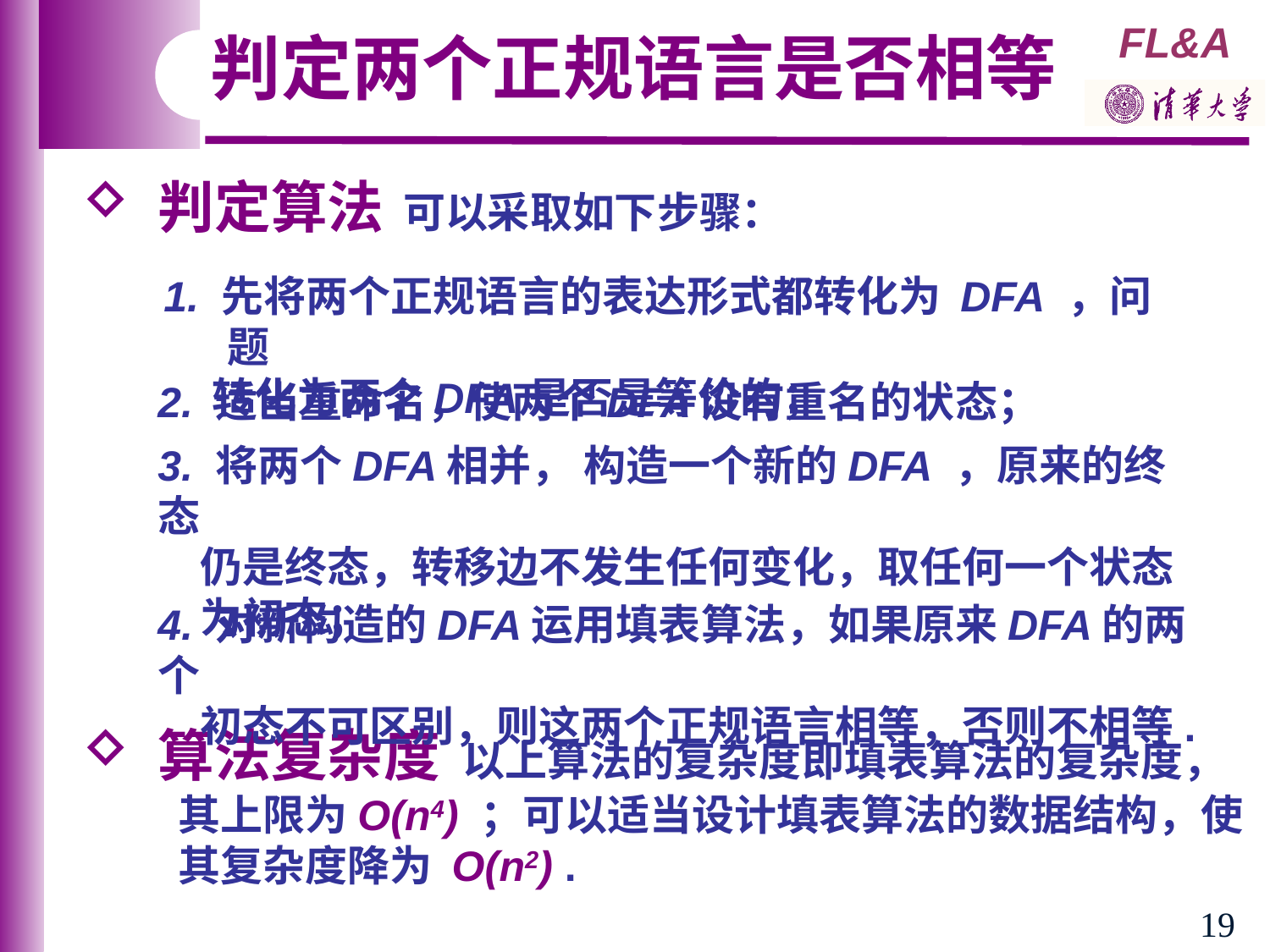

判定两个正规语言是否相等
 判定算法  可以采取如下步骤：
1. 先将两个正规语言的表达形式都转化为 DFA ，问题
    转化为两个DFA是否是等价的；
2. 适当重命名，使两个DFA没有重名的状态；
3. 将两个DFA相并， 构造一个新的DFA ，原来的终态
　仍是终态，转移边不发生任何变化，取任何一个状态
　为初态；
4. 对新构造的DFA运用填表算法，如果原来DFA的两个
　初态不可区别，则这两个正规语言相等，否则不相等.
 算法复杂度  以上算法的复杂度即填表算法的复杂度，
      其上限为O(n4) ；可以适当设计填表算法的数据结构，使
      其复杂度降为 O(n2) .
19